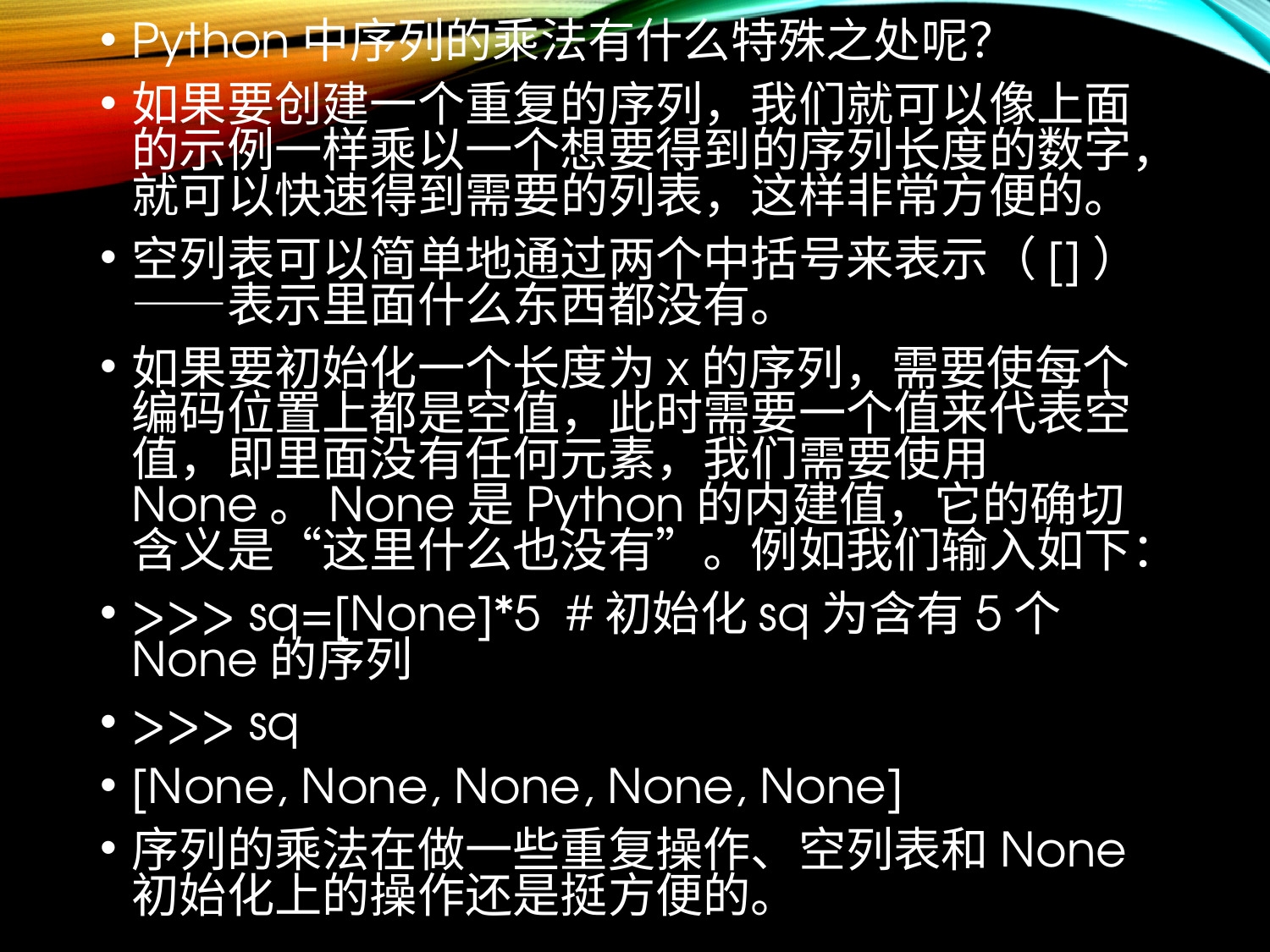

Python中序列的乘法有什么特殊之处呢？
如果要创建一个重复的序列，我们就可以像上面的示例一样乘以一个想要得到的序列长度的数字，就可以快速得到需要的列表，这样非常方便的。
空列表可以简单地通过两个中括号来表示（[]）——表示里面什么东西都没有。
如果要初始化一个长度为x的序列，需要使每个编码位置上都是空值，此时需要一个值来代表空值，即里面没有任何元素，我们需要使用None。None是Python的内建值，它的确切含义是“这里什么也没有”。例如我们输入如下：
>>> sq=[None]*5  #初始化sq为含有5个None的序列
>>> sq
[None, None, None, None, None]
序列的乘法在做一些重复操作、空列表和None初始化上的操作还是挺方便的。